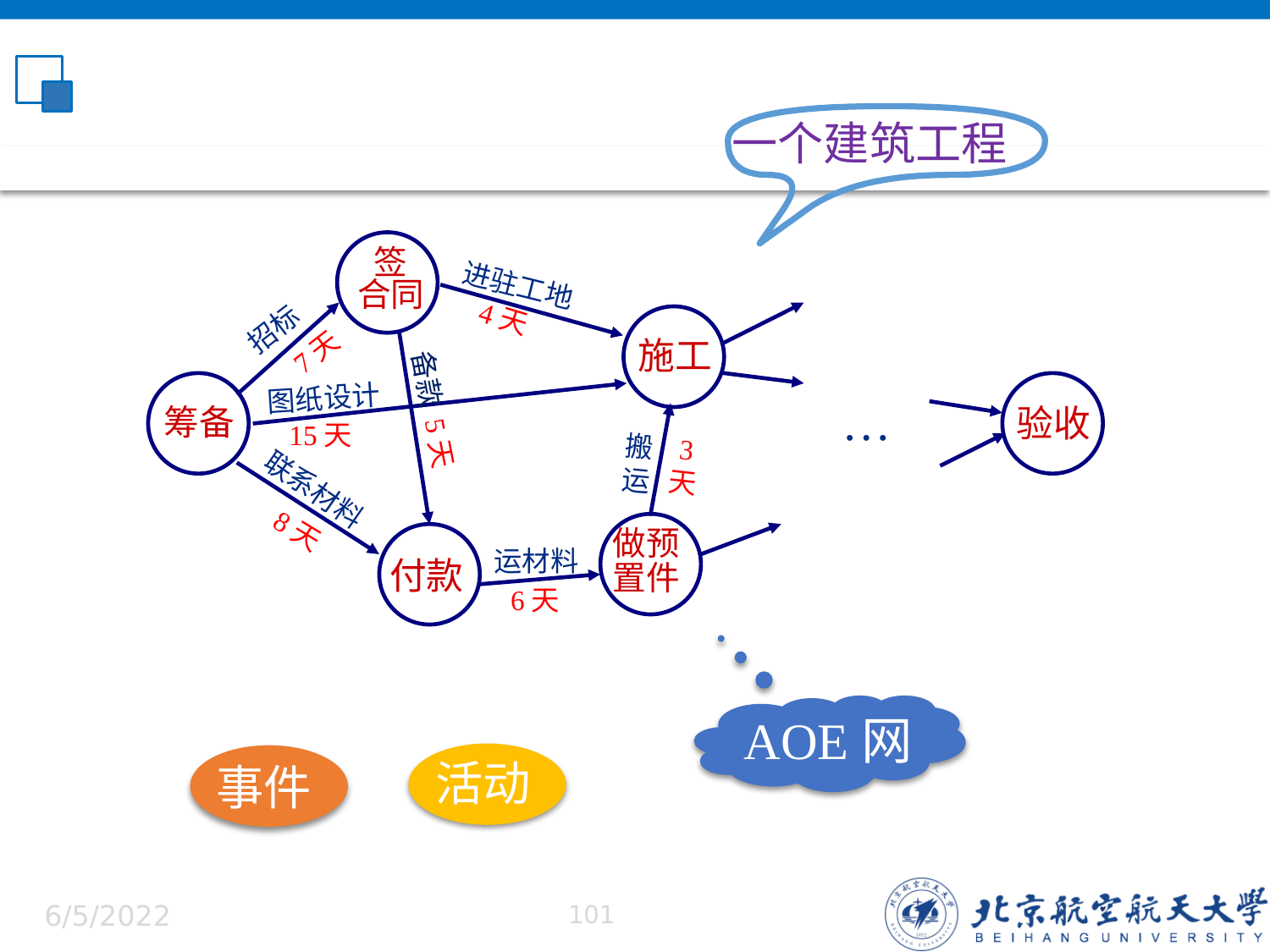

一个建筑工程

签
合同
进驻工地

招标
4天

7天
施工

备款 5天

图纸设计

…
筹备
验收

15天
搬
运
3
天

联系材料
8天

做预
置件

运材料
付款

6天

AOE网

活动

事件
6/5/2022
101